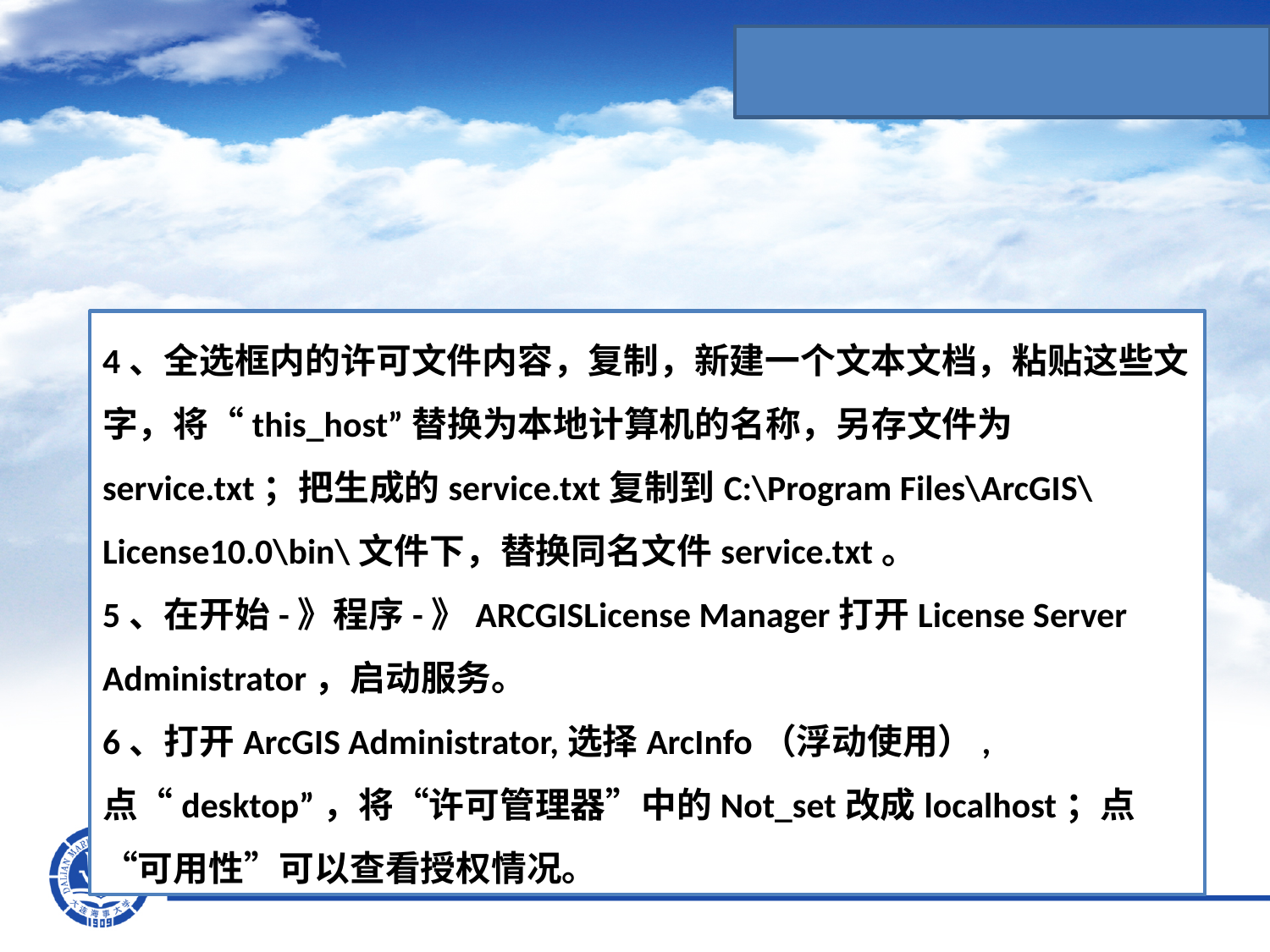

4、全选框内的许可文件内容，复制，新建一个文本文档，粘贴这些文字，将“this_host”替换为本地计算机的名称，另存文件为service.txt；把生成的service.txt复制到C:\Program Files\ArcGIS\License10.0\bin\文件下，替换同名文件service.txt。
5、在开始-》程序-》ARCGISLicense Manager打开License Server Administrator，启动服务。
6、打开ArcGIS Administrator,选择ArcInfo（浮动使用）,点“desktop”，将“许可管理器”中的Not_set改成localhost；点“可用性”可以查看授权情况。